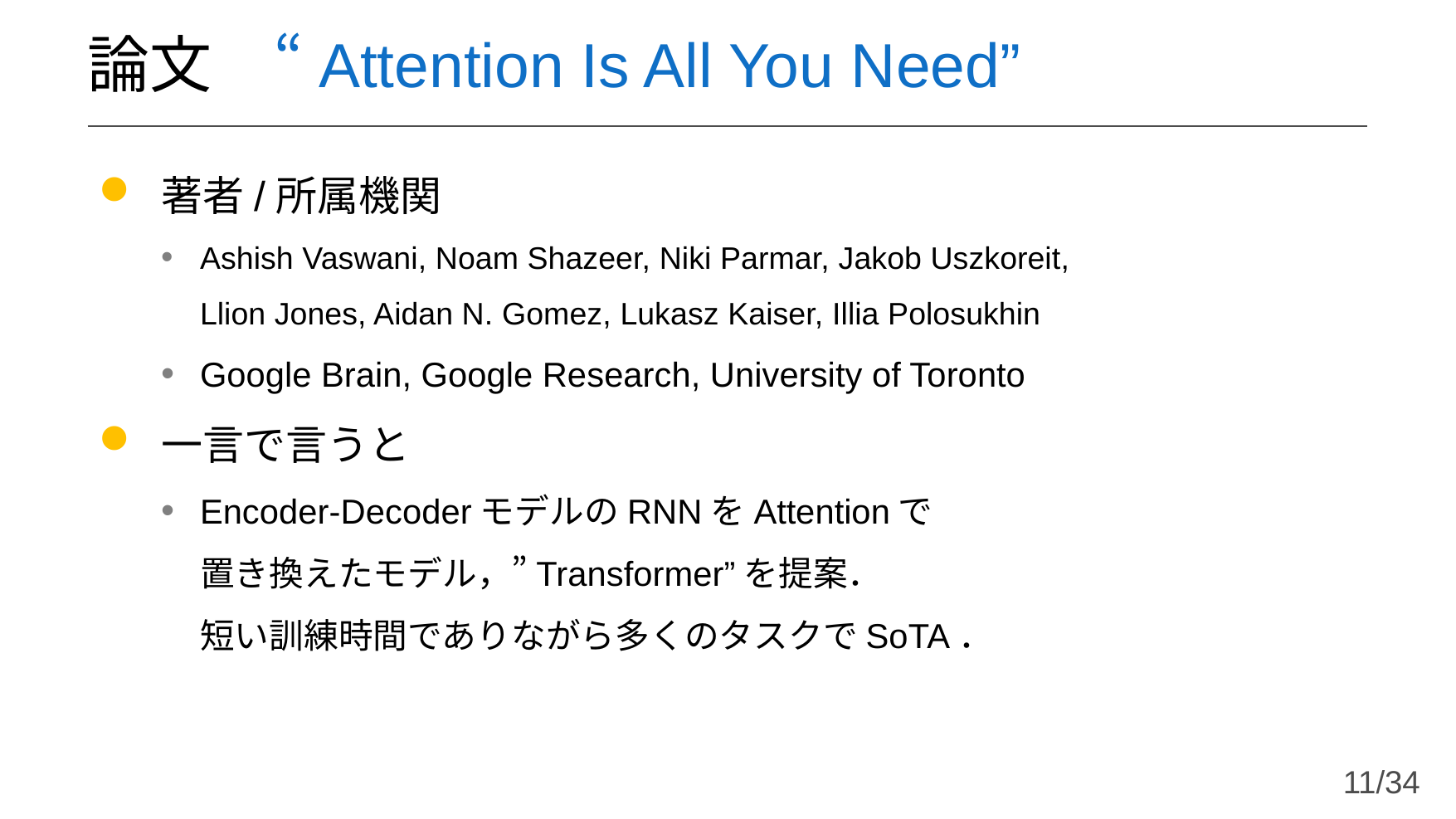

# 論文　“Attention Is All You Need”
著者/所属機関
Ashish Vaswani, Noam Shazeer, Niki Parmar, Jakob Uszkoreit, Llion Jones, Aidan N. Gomez, Lukasz Kaiser, Illia Polosukhin
Google Brain, Google Research, University of Toronto
一言で言うと
Encoder-DecoderモデルのRNNをAttentionで
置き換えたモデル，”Transformer”を提案．
短い訓練時間でありながら多くのタスクでSoTA．
11/34